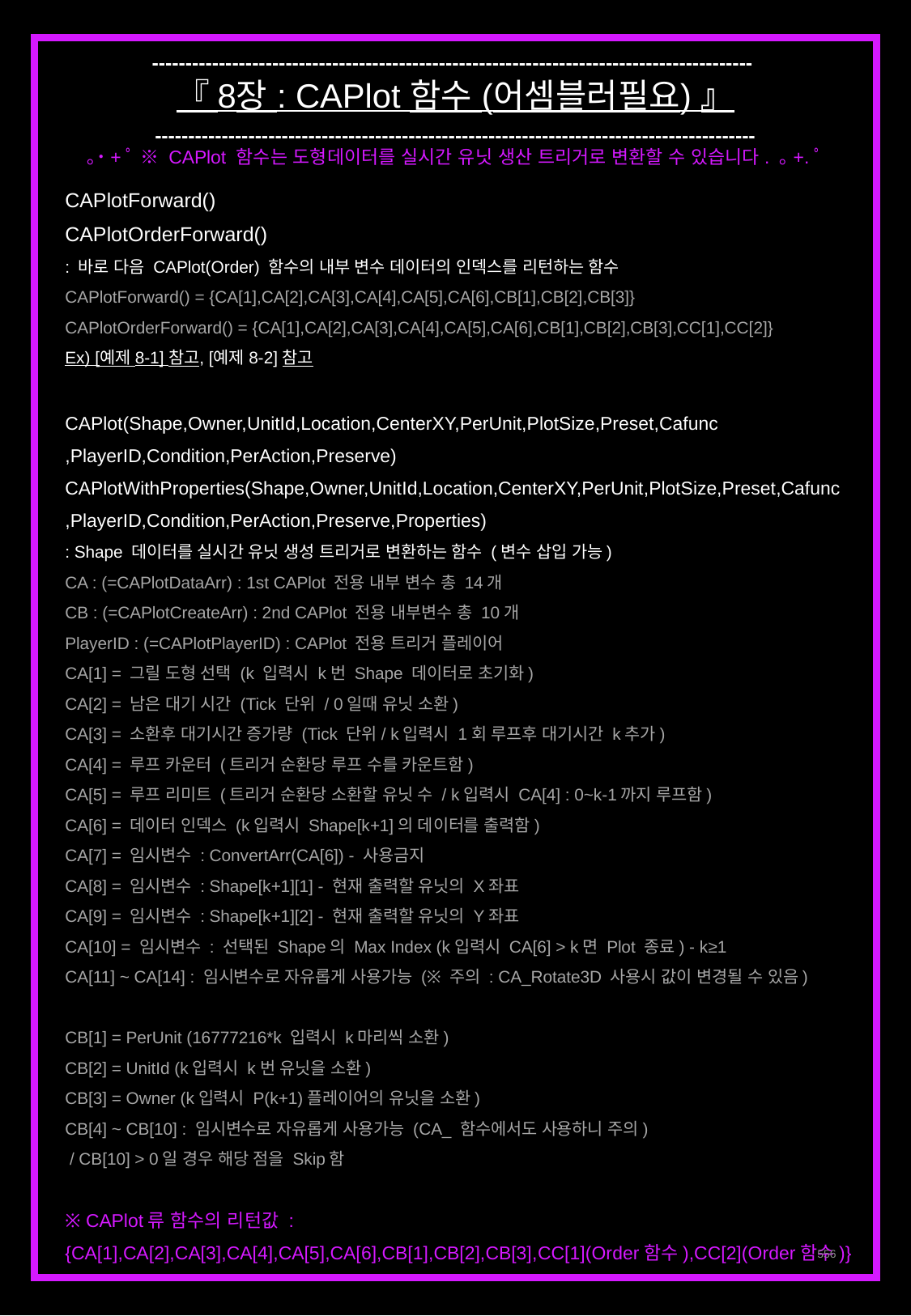

------------------------------------------------------------------------------------------
『 8장 : CAPlot 함수 (어셈블러필요) 』
------------------------------------------------------------------------------------------
｡˙+ﾟ ※ CAPlot 함수는 도형데이터를 실시간 유닛 생산 트리거로 변환할 수 있습니다. ｡+.ﾟ
CAPlotForward()
CAPlotOrderForward()
: 바로 다음 CAPlot(Order) 함수의 내부 변수 데이터의 인덱스를 리턴하는 함수
CAPlotForward() = {CA[1],CA[2],CA[3],CA[4],CA[5],CA[6],CB[1],CB[2],CB[3]}
CAPlotOrderForward() = {CA[1],CA[2],CA[3],CA[4],CA[5],CA[6],CB[1],CB[2],CB[3],CC[1],CC[2]}
Ex) [예제 8-1] 참고, [예제 8-2] 참고

CAPlot(Shape,Owner,UnitId,Location,CenterXY,PerUnit,PlotSize,Preset,Cafunc
,PlayerID,Condition,PerAction,Preserve)
CAPlotWithProperties(Shape,Owner,UnitId,Location,CenterXY,PerUnit,PlotSize,Preset,Cafunc
,PlayerID,Condition,PerAction,Preserve,Properties)
: Shape 데이터를 실시간 유닛 생성 트리거로 변환하는 함수 (변수 삽입 가능)
CA : (=CAPlotDataArr) : 1st CAPlot 전용 내부 변수 총 14개
CB : (=CAPlotCreateArr) : 2nd CAPlot 전용 내부변수 총 10개
PlayerID : (=CAPlotPlayerID) : CAPlot 전용 트리거 플레이어
CA[1] = 그릴 도형 선택 (k 입력시 k번 Shape 데이터로 초기화)
CA[2] = 남은 대기 시간 (Tick 단위 / 0일때 유닛 소환)
CA[3] = 소환후 대기시간 증가량 (Tick 단위/ k입력시 1회 루프후 대기시간 k추가)
CA[4] = 루프 카운터 (트리거 순환당 루프 수를 카운트함)
CA[5] = 루프 리미트 (트리거 순환당 소환할 유닛 수 / k입력시 CA[4] : 0~k-1까지 루프함)
CA[6] = 데이터 인덱스 (k입력시 Shape[k+1]의 데이터를 출력함)
CA[7] = 임시변수 : ConvertArr(CA[6]) - 사용금지
CA[8] = 임시변수 : Shape[k+1][1] - 현재 출력할 유닛의 X좌표
CA[9] = 임시변수 : Shape[k+1][2] - 현재 출력할 유닛의 Y좌표
CA[10] = 임시변수 : 선택된 Shape의 Max Index (k입력시 CA[6] > k면 Plot 종료) - k≥1
CA[11] ~ CA[14] : 임시변수로 자유롭게 사용가능 (※ 주의 : CA_Rotate3D 사용시 값이 변경될 수 있음)

CB[1] = PerUnit (16777216*k 입력시 k마리씩 소환)
CB[2] = UnitId (k입력시 k번 유닛을 소환)
CB[3] = Owner (k입력시 P(k+1)플레이어의 유닛을 소환)
CB[4] ~ CB[10] : 임시변수로 자유롭게 사용가능 (CA_ 함수에서도 사용하니 주의)
 / CB[10] > 0일 경우 해당 점을 Skip함

※ CAPlot류 함수의 리턴값 :
{CA[1],CA[2],CA[3],CA[4],CA[5],CA[6],CB[1],CB[2],CB[3],CC[1](Order함수),CC[2](Order함수)}
556